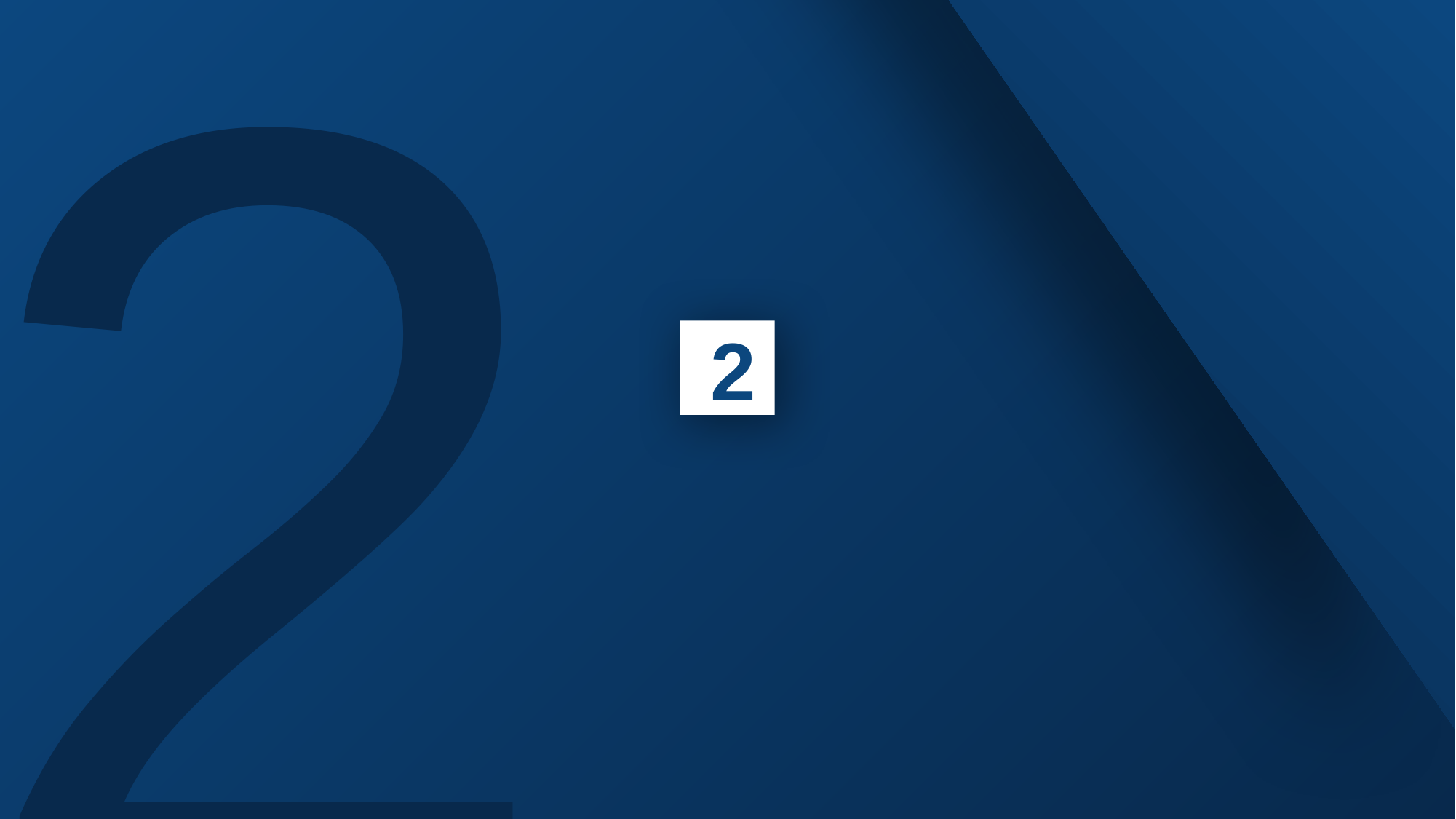

2

2
프로젝트 달성도
및 향후 계획